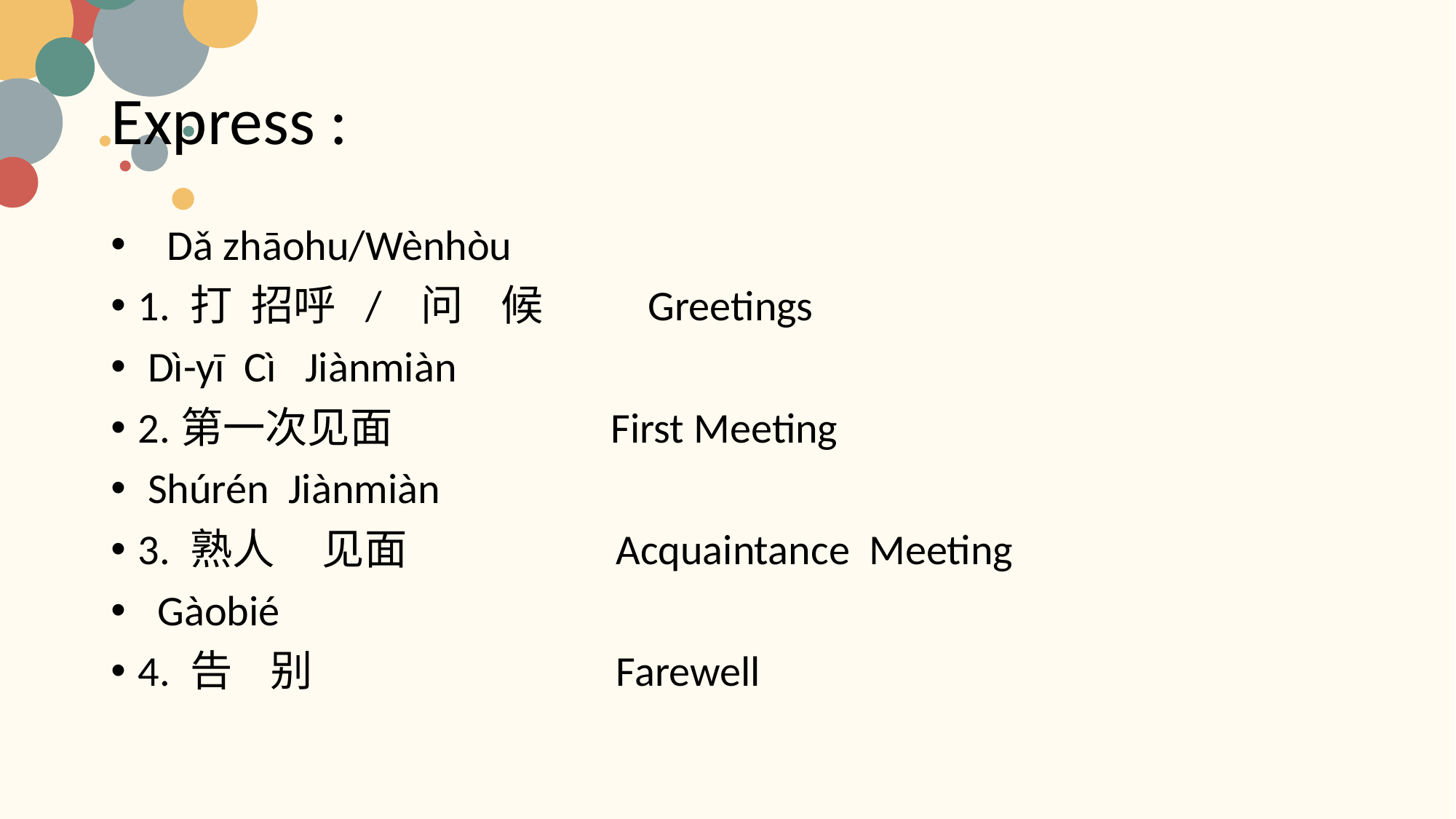

# Express :
   Dǎ zhāohu/Wènhòu
1. 打  招呼  /   问    候          Greetings
 Dì-yī  Cì   Jiànmiàn
2.第一次见面                      First Meeting
 Shúrén  Jiànmiàn
3. 熟人     见面                     Acquaintance  Meeting
  Gàobié
4. 告    别                               Farewell